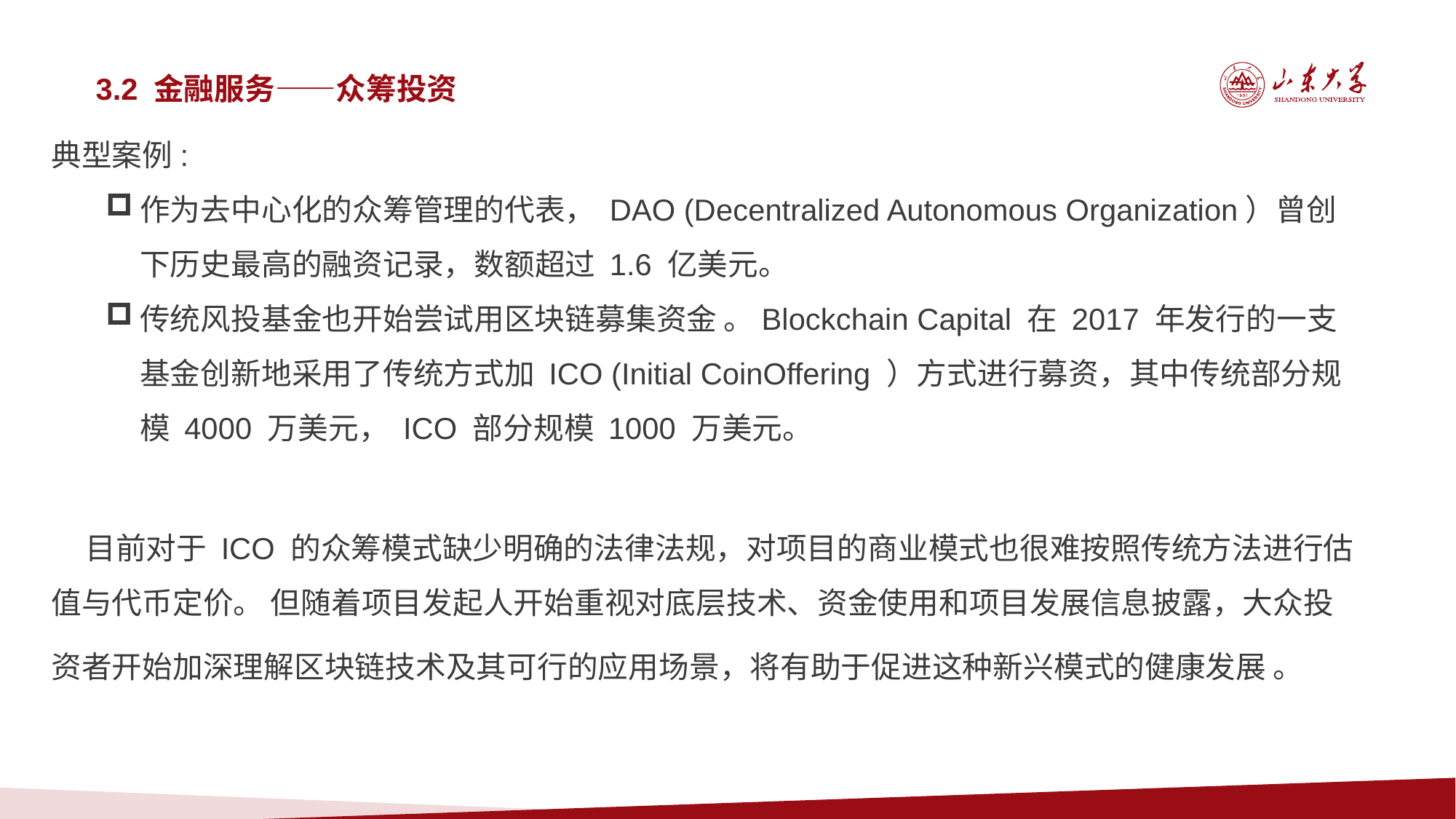

3.2 金融服务——众筹投资

典型案例:
作为去中心化的众筹管理的代表， DAO (Decentralized Autonomous Organization）曾创下历史最高的融资记录，数额超过 1.6 亿美元。
传统风投基金也开始尝试用区块链募集资金 。Blockchain Capital 在 2017 年发行的一支基金创新地采用了传统方式加 ICO (Initial CoinOffering ）方式进行募资，其中传统部分规模 4000 万美元， ICO 部分规模 1000 万美元。

    目前对于 ICO 的众筹模式缺少明确的法律法规，对项目的商业模式也很难按照传统方法进行估值与代币定价。 但随着项目发起人开始重视对底层技术、资金使用和项目发展信息披露，大众投资者开始加深理解区块链技术及其可行的应用场景，将有助于促进这种新兴模式的健康发展 。